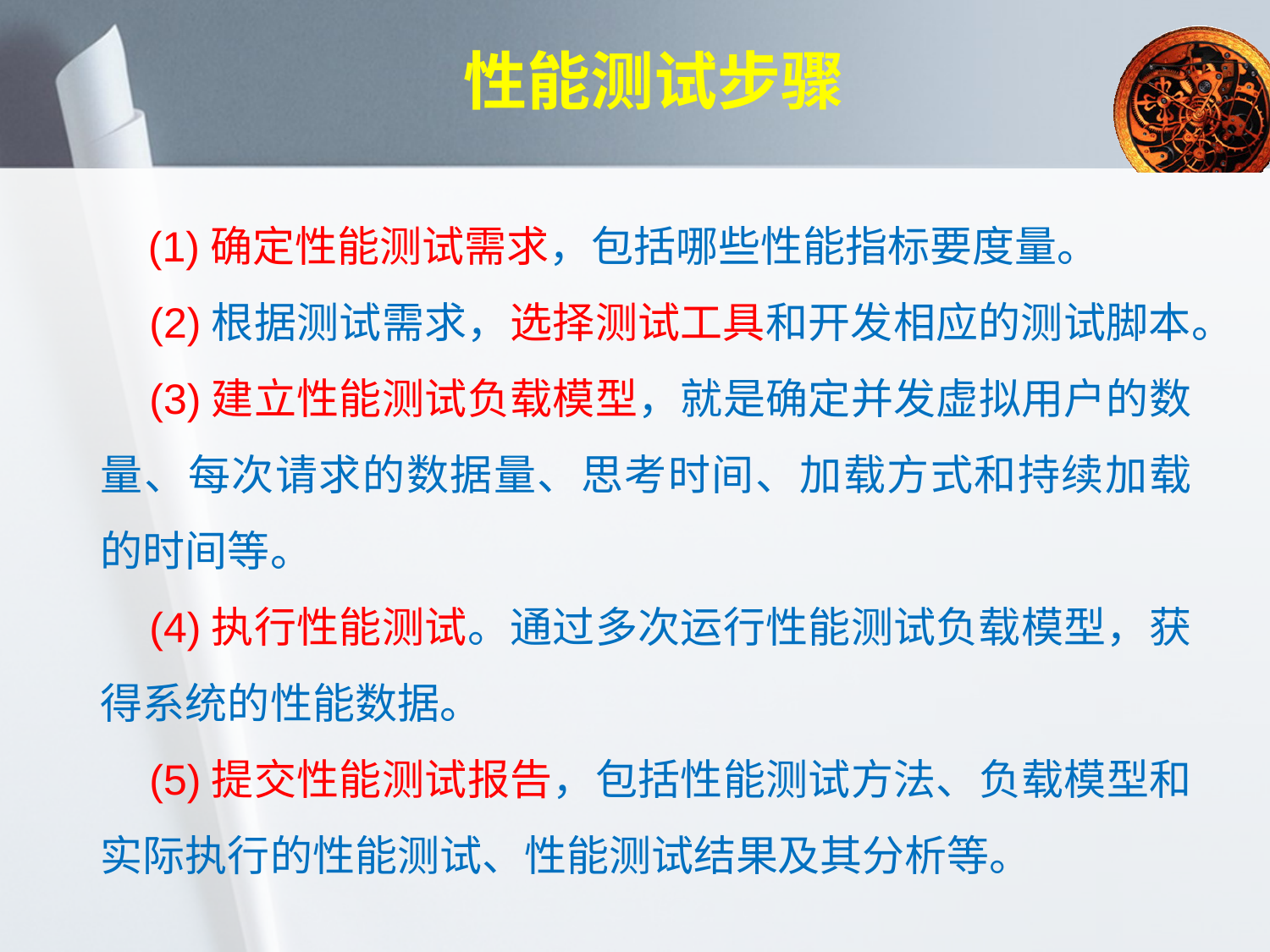

# 性能测试步骤
    (1)确定性能测试需求，包括哪些性能指标要度量。
    (2)根据测试需求，选择测试工具和开发相应的测试脚本。
    (3)建立性能测试负载模型，就是确定并发虚拟用户的数量、每次请求的数据量、思考时间、加载方式和持续加载的时间等。
    (4)执行性能测试。通过多次运行性能测试负载模型，获得系统的性能数据。
    (5)提交性能测试报告，包括性能测试方法、负载模型和实际执行的性能测试、性能测试结果及其分析等。